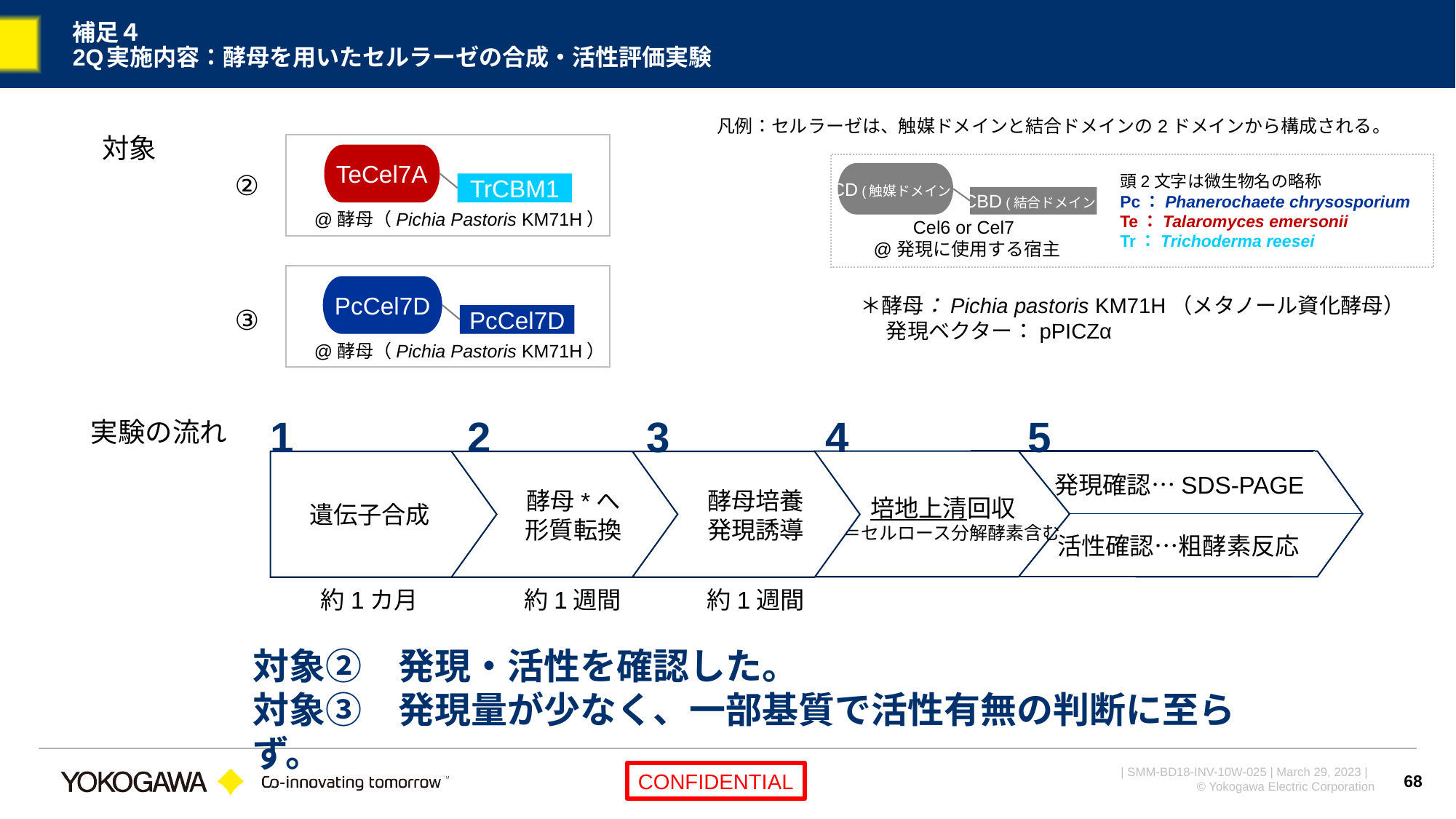

# 補足４ 2Q実施内容：酵母を用いたセルラーゼの合成・活性評価実験
凡例：セルラーゼは、触媒ドメインと結合ドメインの2ドメインから構成される。
対象

@酵母（Pichia Pastoris KM71H）
TeCel7A
TrCBM1
②

CD (触媒ドメイン)
CBD (結合ドメイン)
Cel6 or Cel7
@発現に使用する宿主
頭2文字は微生物名の略称
Pc：Phanerochaete chrysosporium
Te：Talaromyces emersonii
Tr：Trichoderma reesei

PcCel7D
PcCel7D
③
@酵母（Pichia Pastoris KM71H）
＊酵母：Pichia pastoris KM71H（メタノール資化酵母）
　 発現ベクター：pPICZα
1
2
3
4
5
実験の流れ

培地上清回収
　＝セルロース分解酵素含む

発現確認…SDS-PAGE
活性確認…粗酵素反応

遺伝子合成

酵母*へ
形質転換

酵母培養
発現誘導
約1週間
約1カ月
約1週間
対象②　発現・活性を確認した。
対象③　発現量が少なく、一部基質で活性有無の判断に至らず。
68